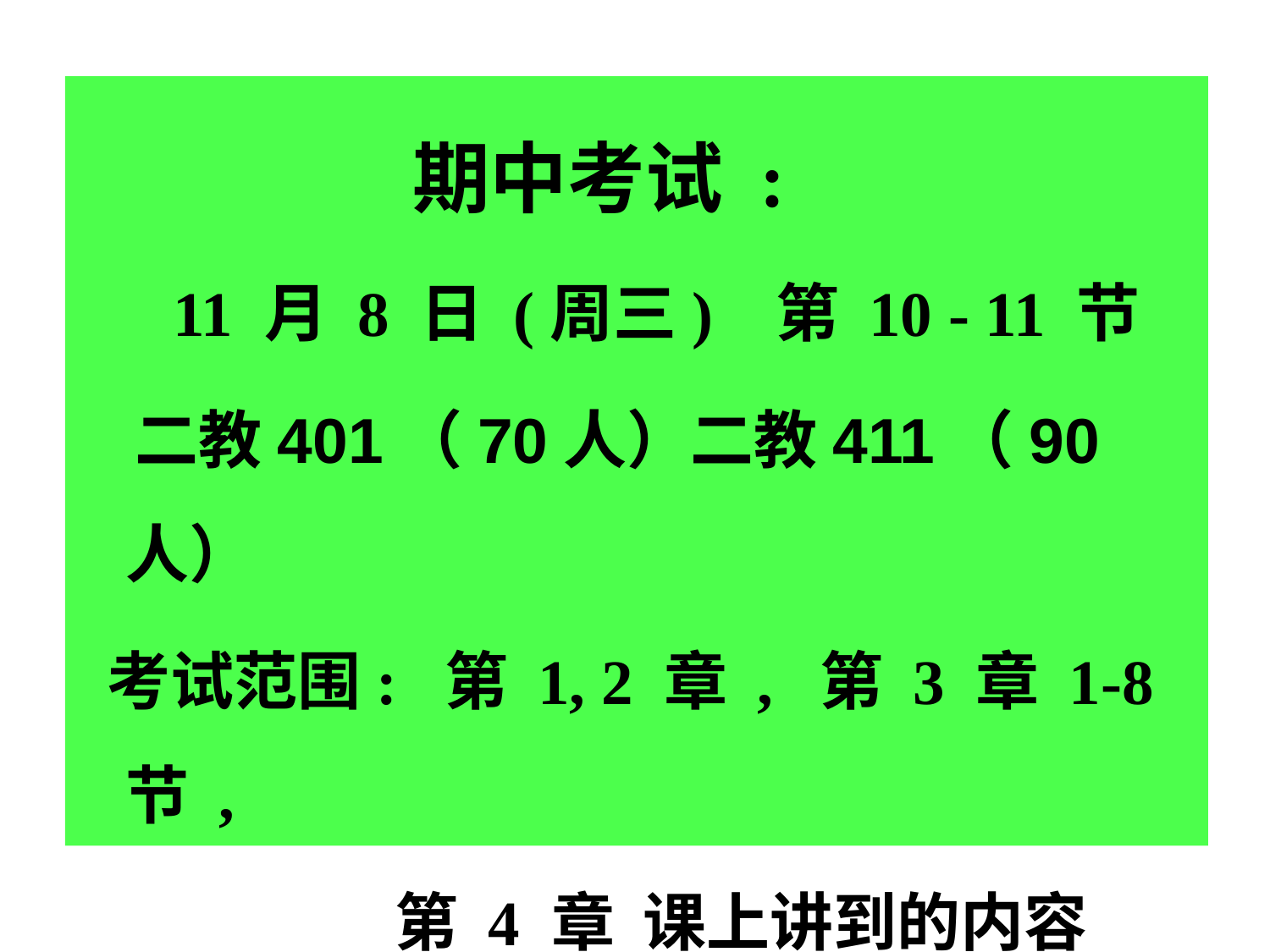

期中考试 :
      11 月 8 日 (周三)   第 10 - 11 节
   二教401（70人）二教411（90人）
 考试范围:  第 1, 2 章 ,  第 3 章 1-8 节 ,
                     第 4 章  课上讲到的内容